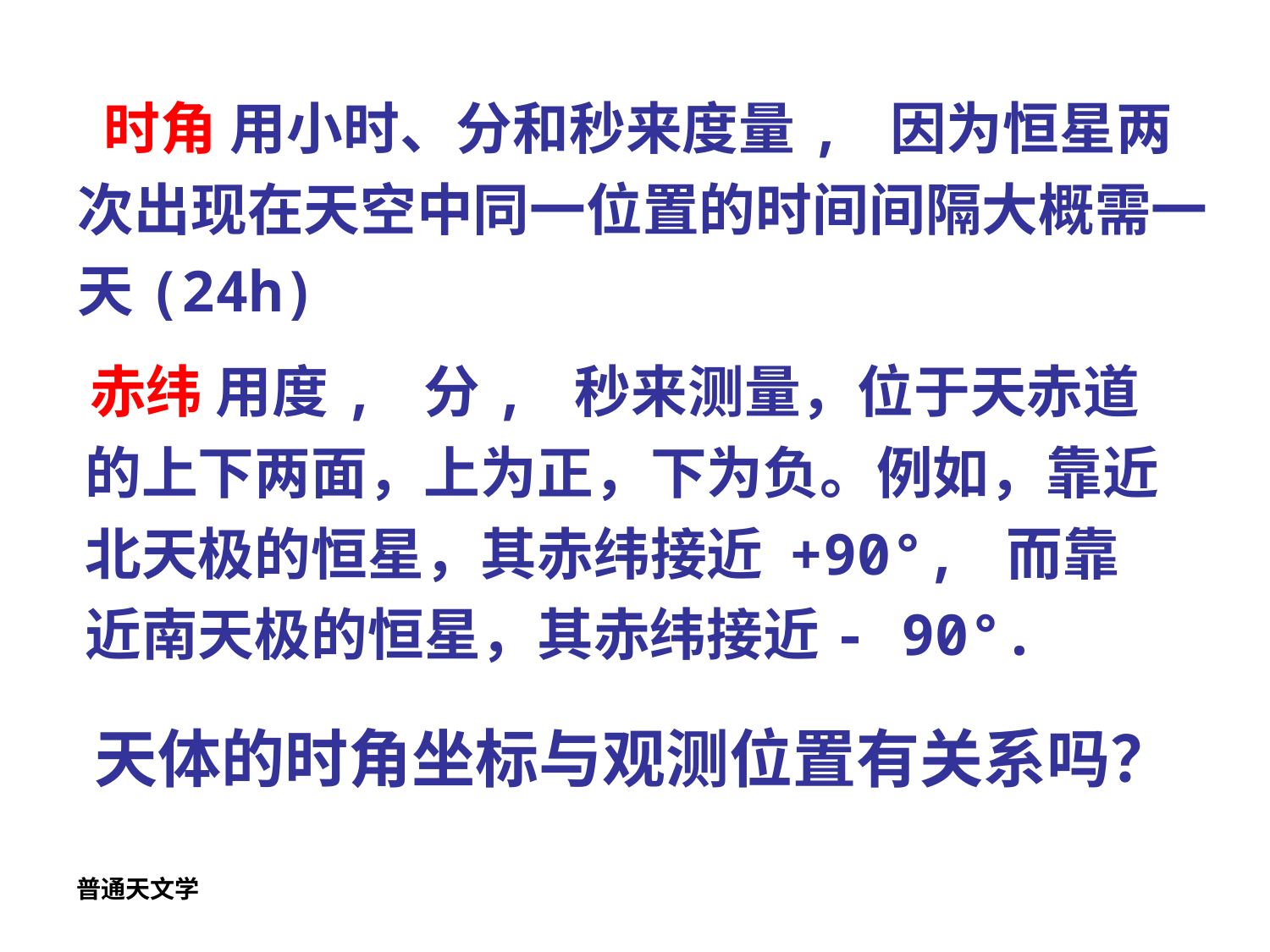

# 时角 用小时、分和秒来度量, 因为恒星两次出现在天空中同一位置的时间间隔大概需一天(24h)
   赤纬 用度, 分, 秒来测量，位于天赤道的上下两面，上为正，下为负。例如，靠近北天极的恒星，其赤纬接近 +90°, 而靠近南天极的恒星，其赤纬接近- 90°.
天体的时角坐标与观测位置有关系吗？
普通天文学